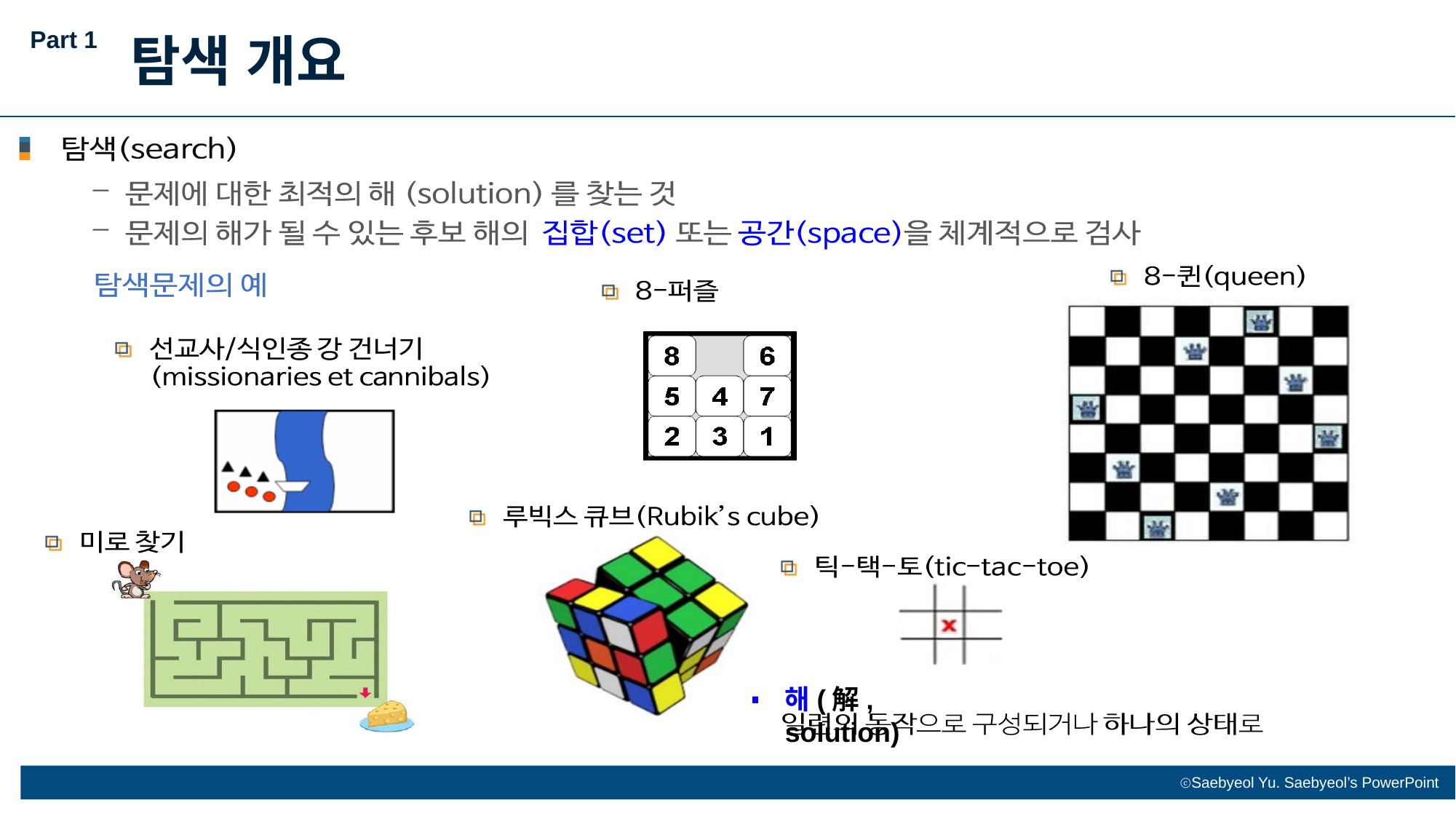

Part 1
탐색 개요

해(解, solution)
▪